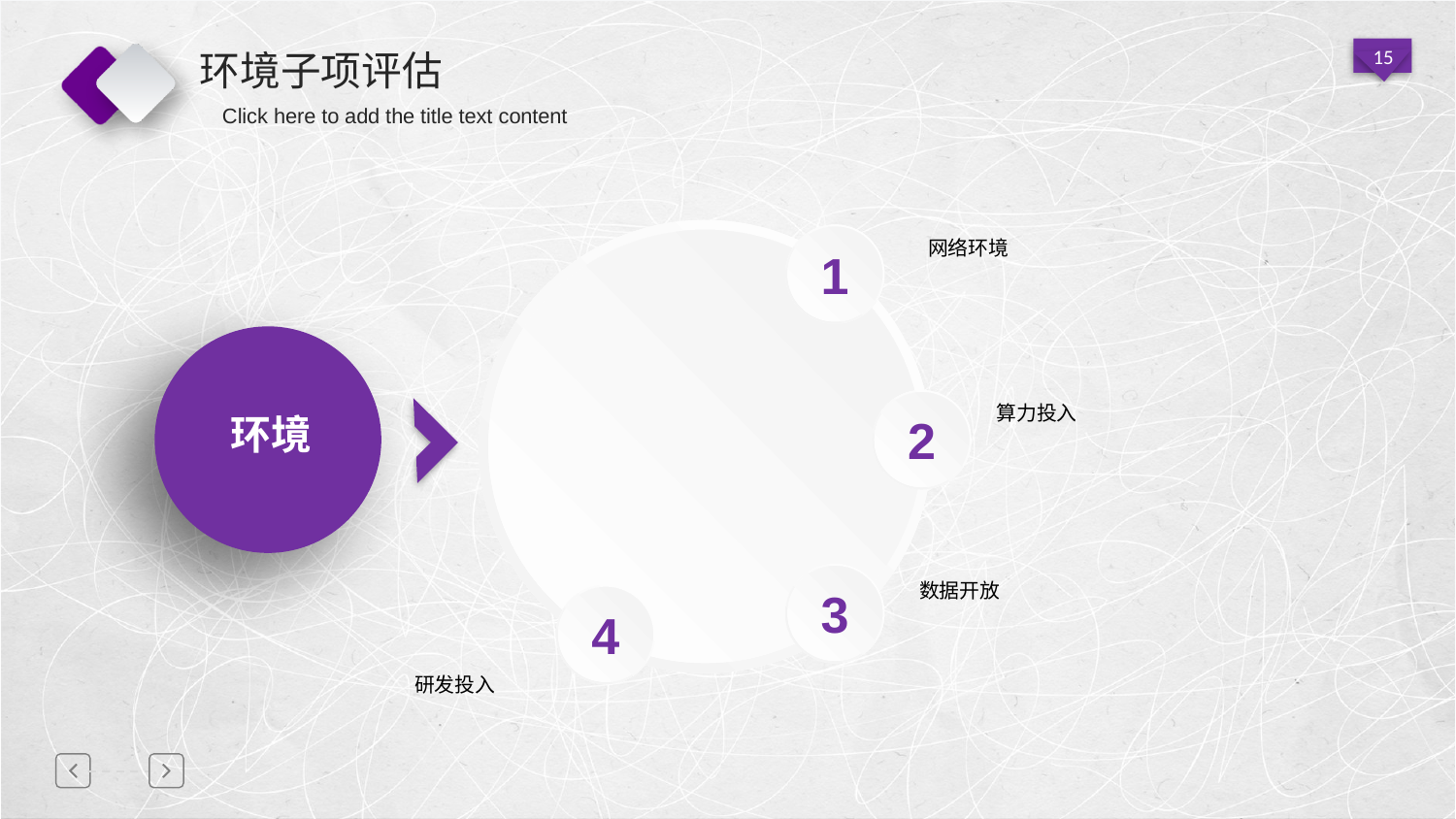

# 环境子项评估

1
网络环境

2
算力投入

规环境

3
数据开放

4
研发投入
延迟符